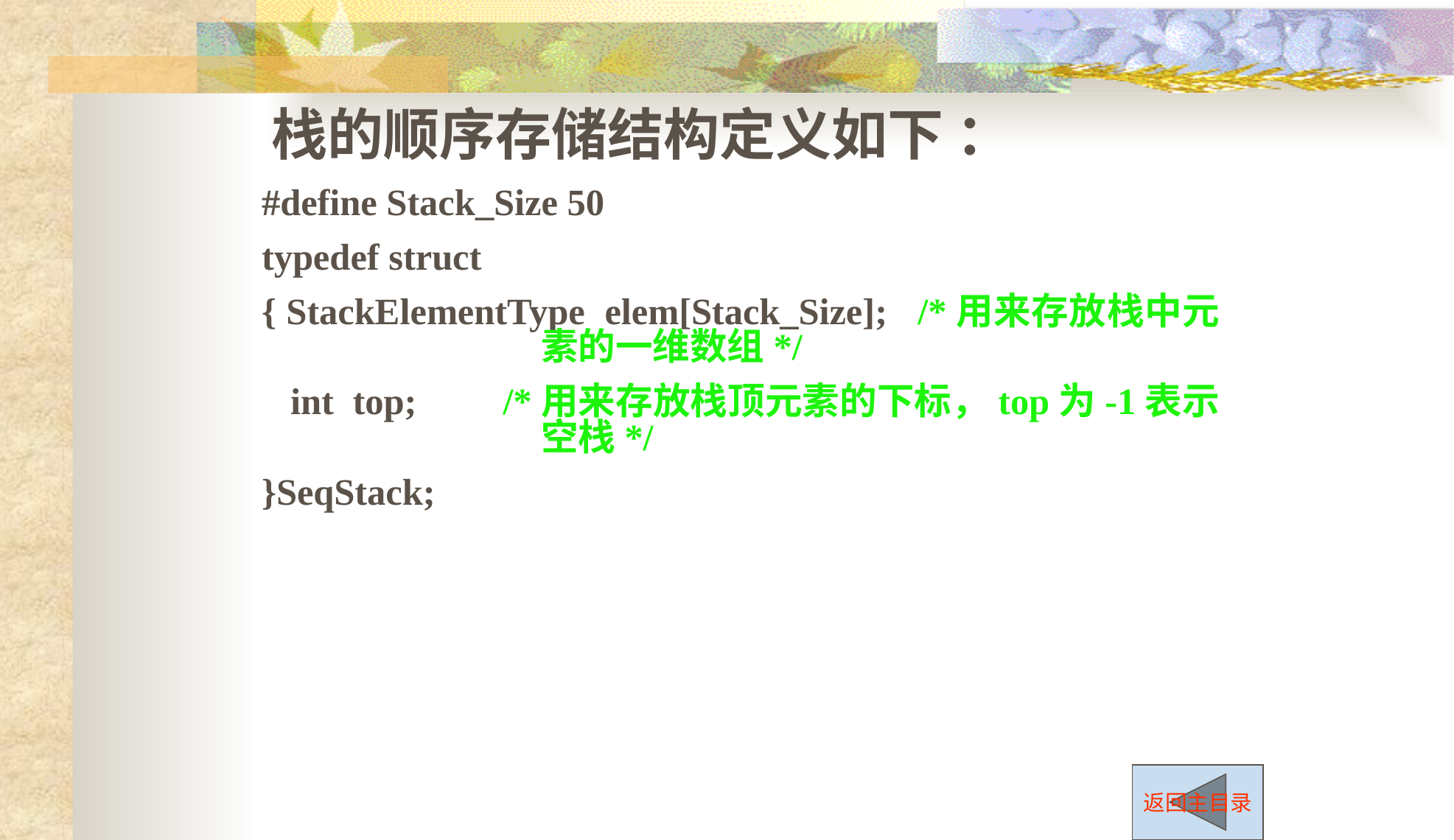

栈的顺序存储结构定义如下 ：
#define Stack_Size 50
typedef struct
{ StackElementType  elem[Stack_Size];   /*用来存放栈中元素的一维数组*/
   int  top;         /*用来存放栈顶元素的下标，top为-1表示空栈*/
}SeqStack;
返回主目录